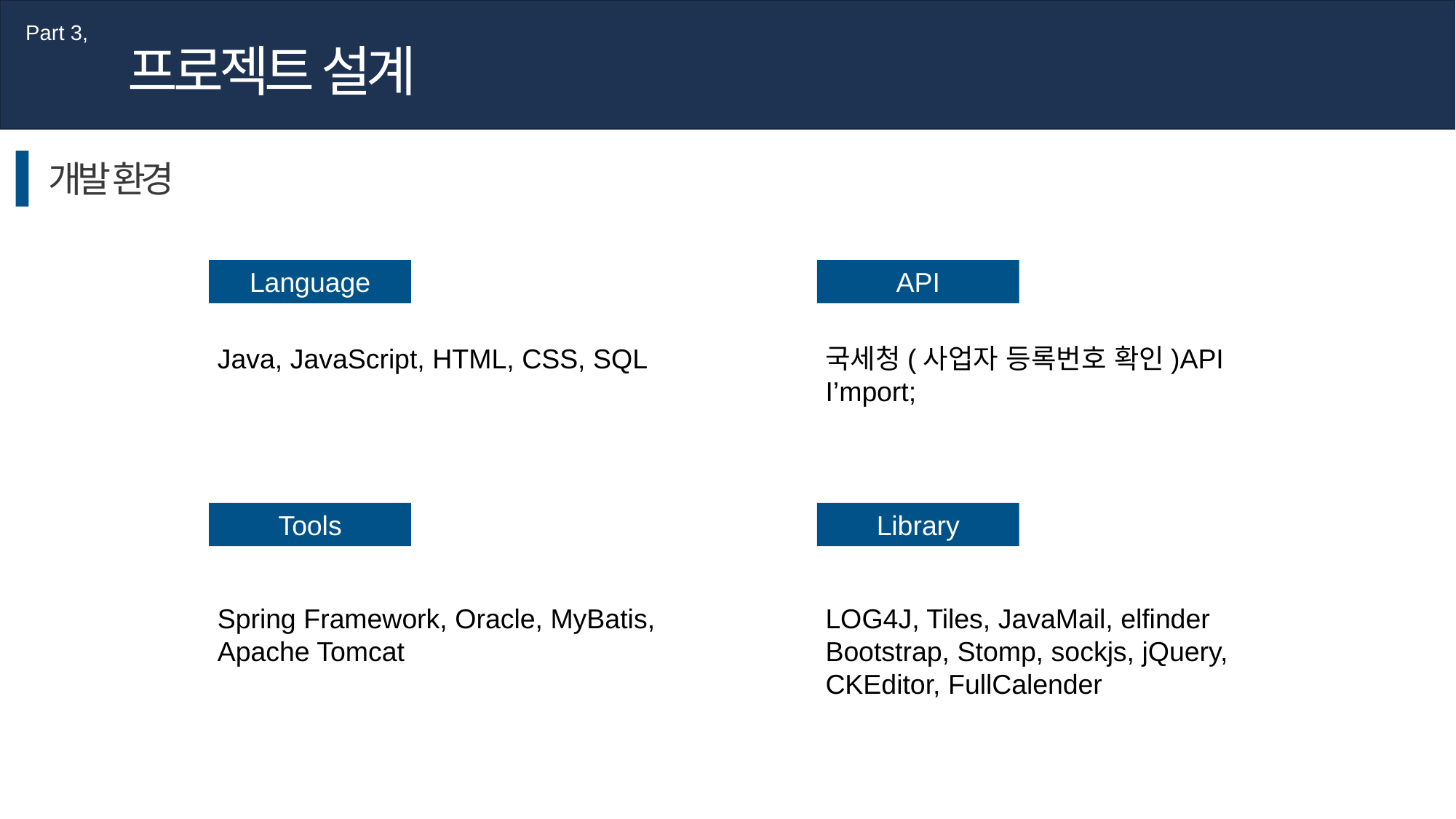

Part 3,
프로젝트 설계

개발 환경
Language
API
국세청(사업자 등록번호 확인)API
I’mport;
Java, JavaScript, HTML, CSS, SQL
Tools
Library
Spring Framework, Oracle, MyBatis,
Apache Tomcat
LOG4J, Tiles, JavaMail, elfinder
Bootstrap, Stomp, sockjs, jQuery, CKEditor, FullCalender